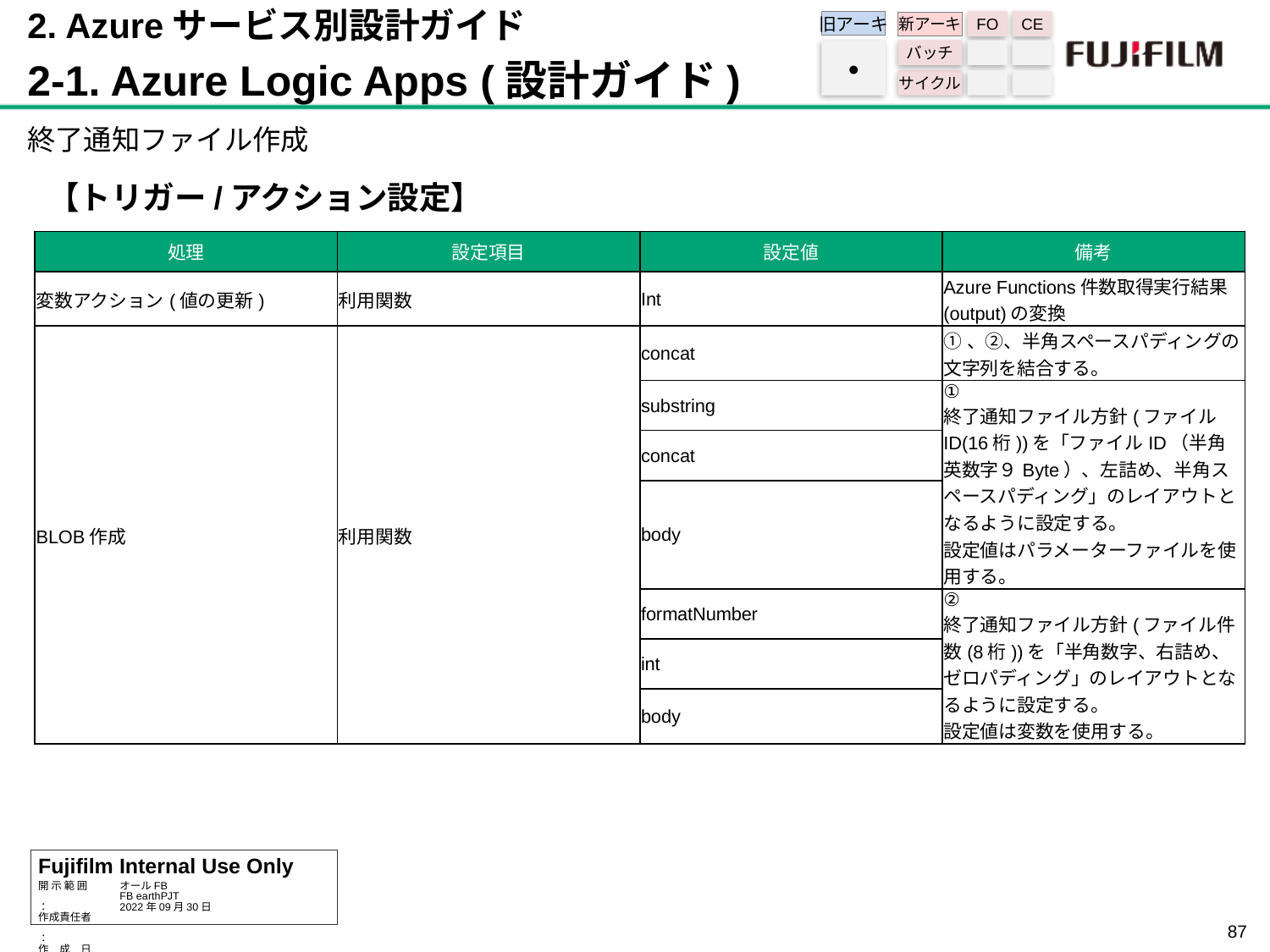

2. Azureサービス別設計ガイド
2-1. Azure Logic Apps (設計ガイド)
旧アーキ
FO
CE
新アーキ
バッチ

サイクル

●
終了通知ファイル作成

【トリガー/アクション設定】

| 処理 | 設定項目 | 設定値 | 備考 |
| --- | --- | --- | --- |
| 変数アクション(値の更新) | 利用関数 | Int | Azure Functions件数取得実行結果(output)の変換 |
| BLOB作成 | 利用関数 | concat | ①、②、半角スペースパディングの文字列を結合する。 |
|  |  | substring | ① 終了通知ファイル方針(ファイルID(16桁))を「ファイルID（半角英数字９Byte）、左詰め、半角スペースパディング」のレイアウトとなるように設定する。 設定値はパラメーターファイルを使用する。 |
|  |  | concat |  |
|  |  | body |  |
|  |  | formatNumber | ② 終了通知ファイル方針(ファイル件数(8桁))を「半角数字、右詰め、ゼロパディング」のレイアウトとなるように設定する。 設定値は変数を使用する。 |
|  |  | int |  |
|  |  | body |  |
87